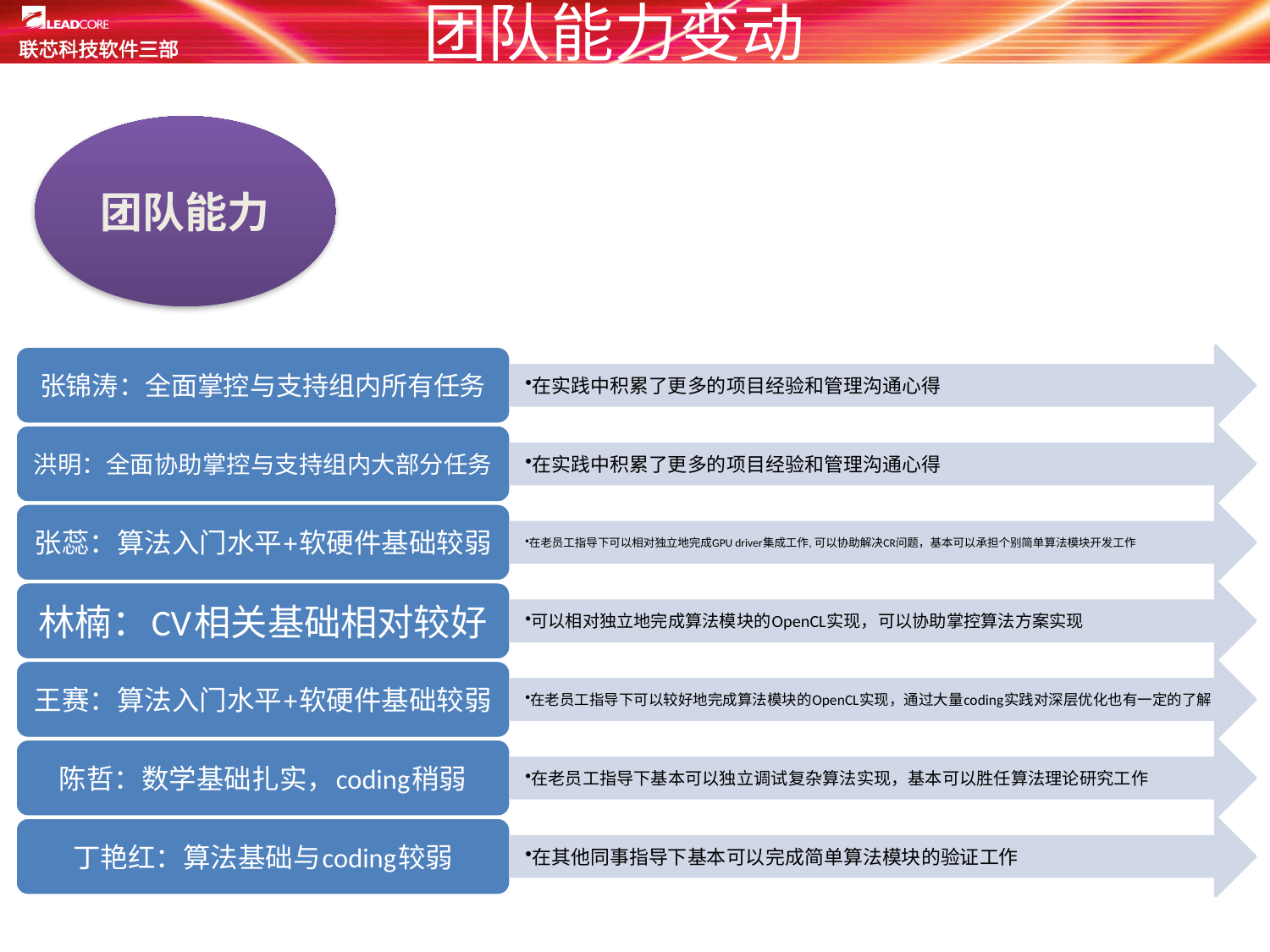

团队能力变动
团队能力
张锦涛：全面掌控与支持组内所有任务
洪明：全面协助掌控与支持组内大部分任务
张蕊：算法入门水平+软硬件基础较弱
林楠：CV相关基础相对较好
王赛：算法入门水平+软硬件基础较弱
陈哲：数学基础扎实，coding稍弱
丁艳红：算法基础与coding较弱
在实践中积累了更多的项目经验和管理沟通心得
在实践中积累了更多的项目经验和管理沟通心得
在老员工指导下可以相对独立地完成GPU driver集成工作, 可以协助解决CR问题，基本可以承担个别简单算法模块开发工作
可以相对独立地完成算法模块的OpenCL实现，可以协助掌控算法方案实现
在老员工指导下可以较好地完成算法模块的OpenCL实现，通过大量coding实践对深层优化也有一定的了解
在老员工指导下基本可以独立调试复杂算法实现，基本可以胜任算法理论研究工作
在其他同事指导下基本可以完成简单算法模块的验证工作